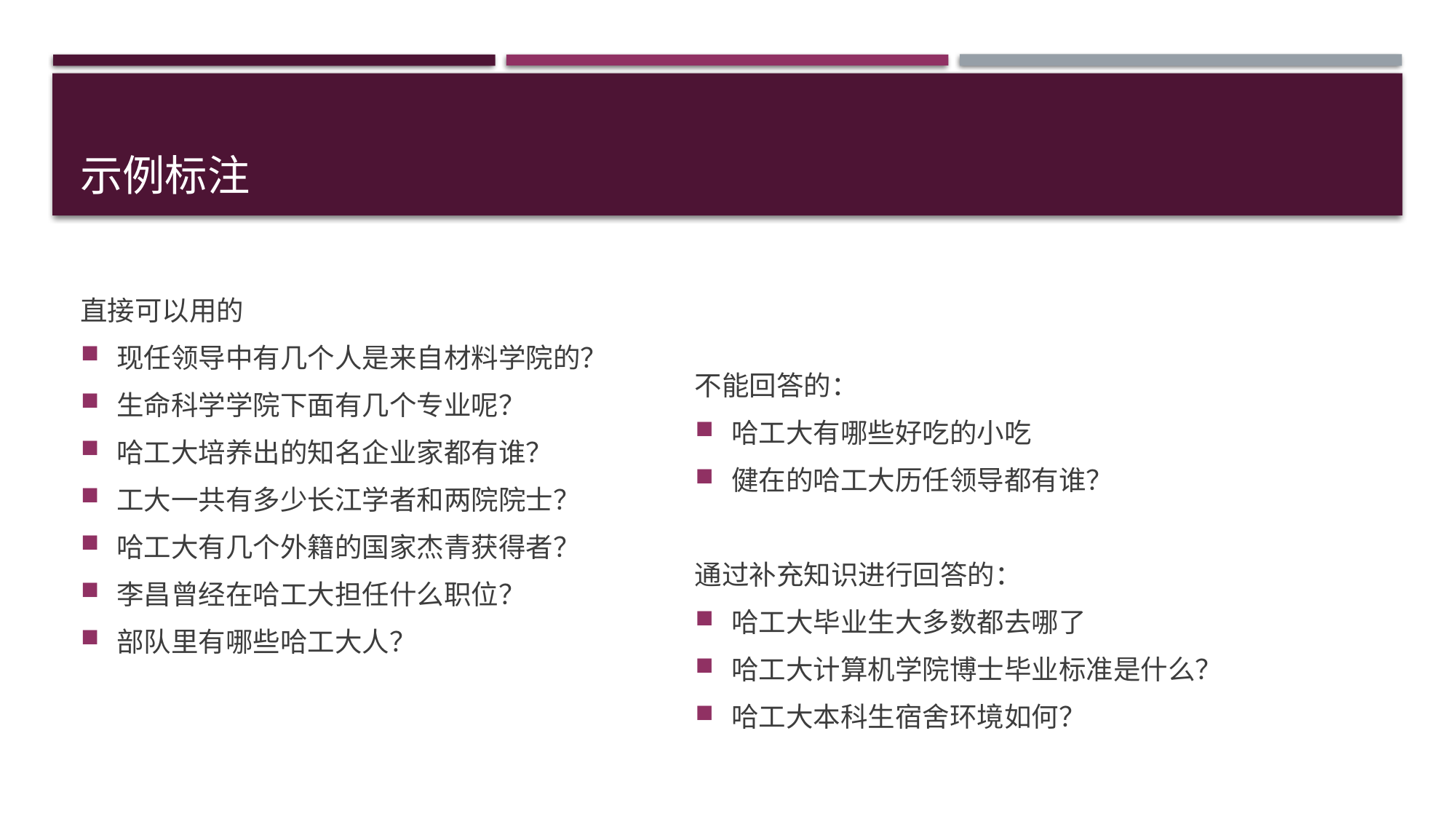

# 示例标注
直接可以用的
现任领导中有几个人是来自材料学院的？
生命科学学院下面有几个专业呢？
哈工大培养出的知名企业家都有谁？
工大一共有多少长江学者和两院院士？
哈工大有几个外籍的国家杰青获得者？
李昌曾经在哈工大担任什么职位？
部队里有哪些哈工大人？

不能回答的：
哈工大有哪些好吃的小吃
健在的哈工大历任领导都有谁？

通过补充知识进行回答的：
哈工大毕业生大多数都去哪了
哈工大计算机学院博士毕业标准是什么？
哈工大本科生宿舍环境如何？